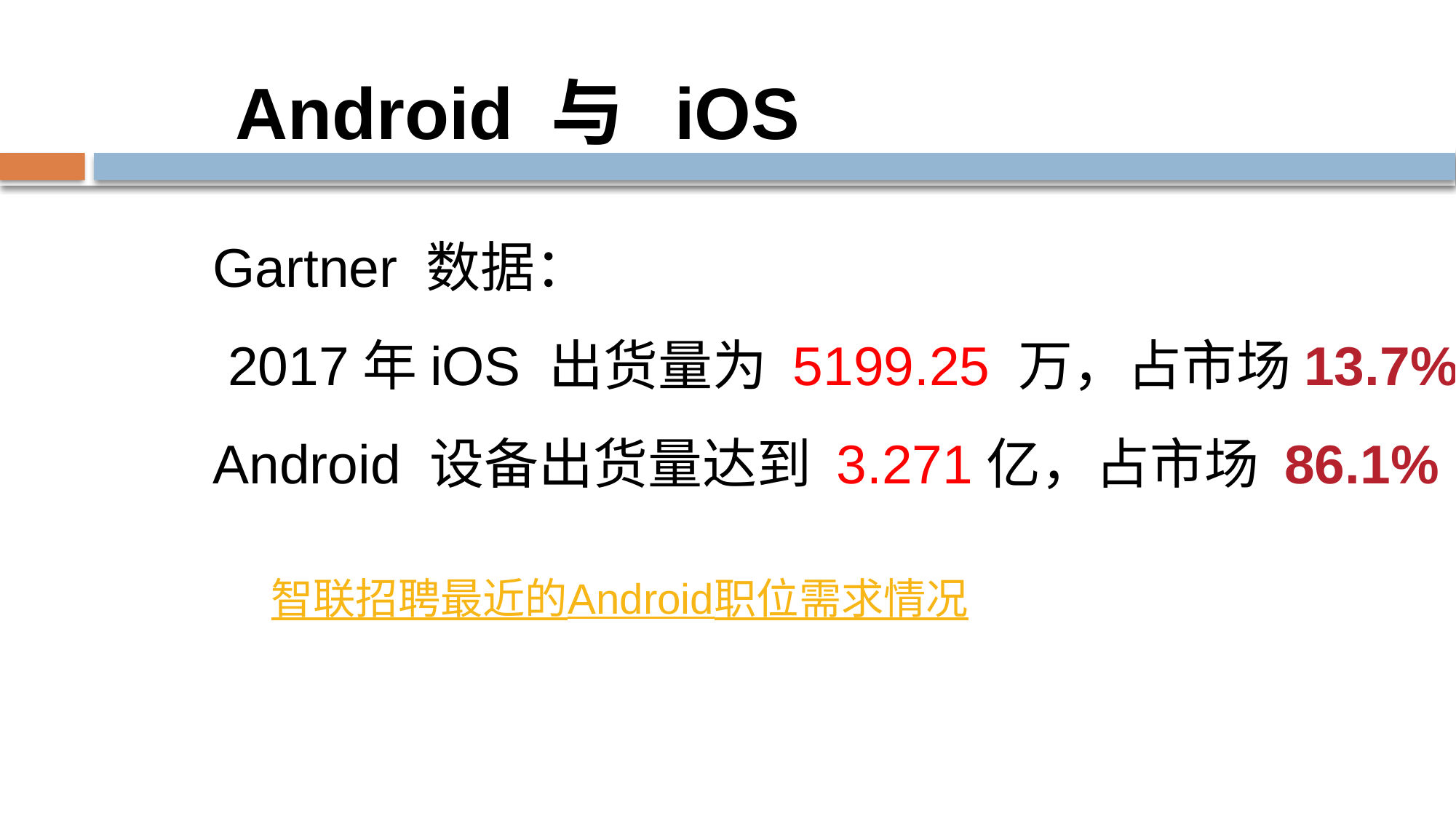

Android 与  iOS
Gartner 数据：
 2017年iOS 出货量为 5199.25 万，占市场13.7%
Android 设备出货量达到 3.271亿，占市场 86.1%
智联招聘最近的Android职位需求情况